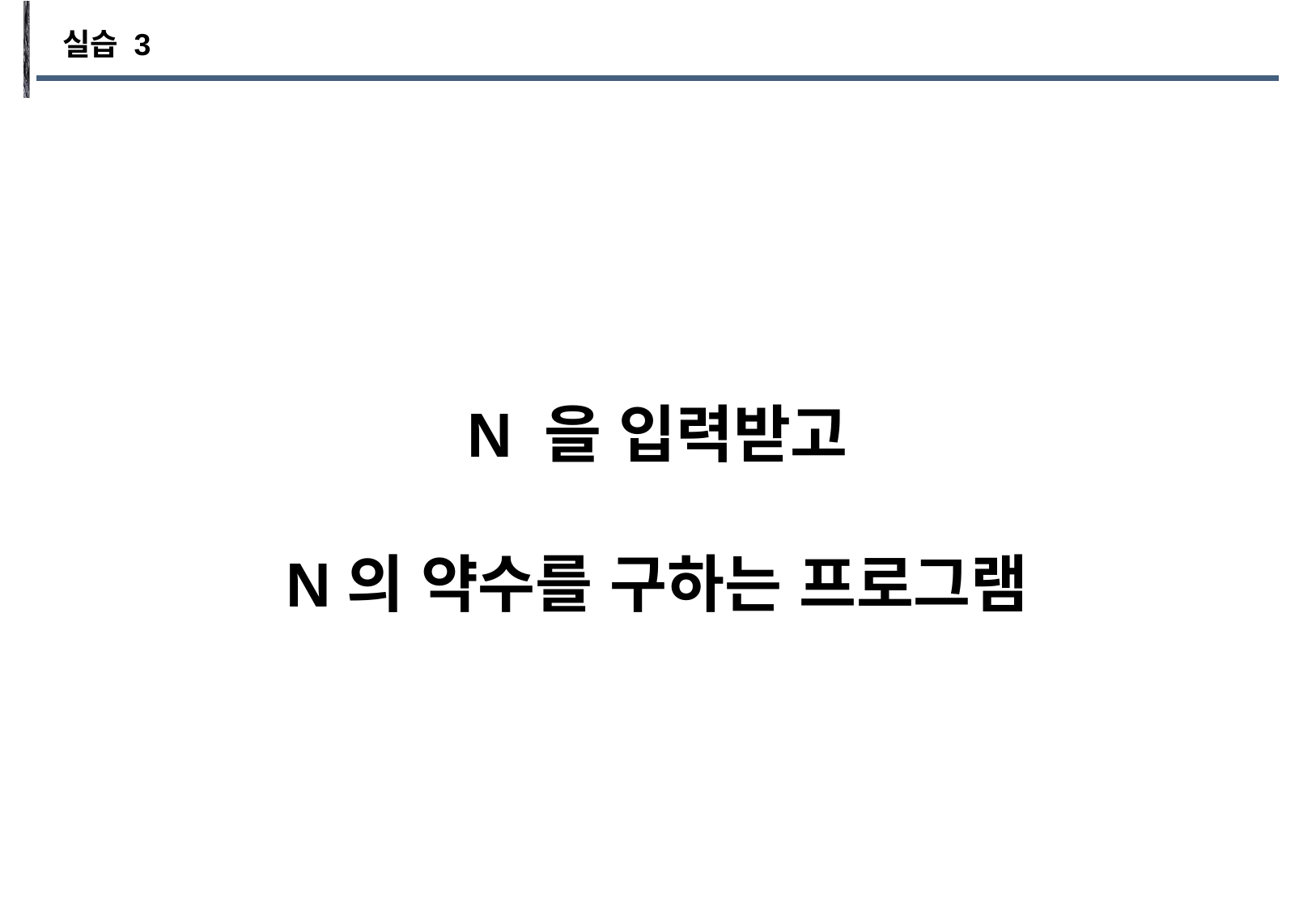

실습 3

N 을 입력받고
N의 약수를 구하는 프로그램